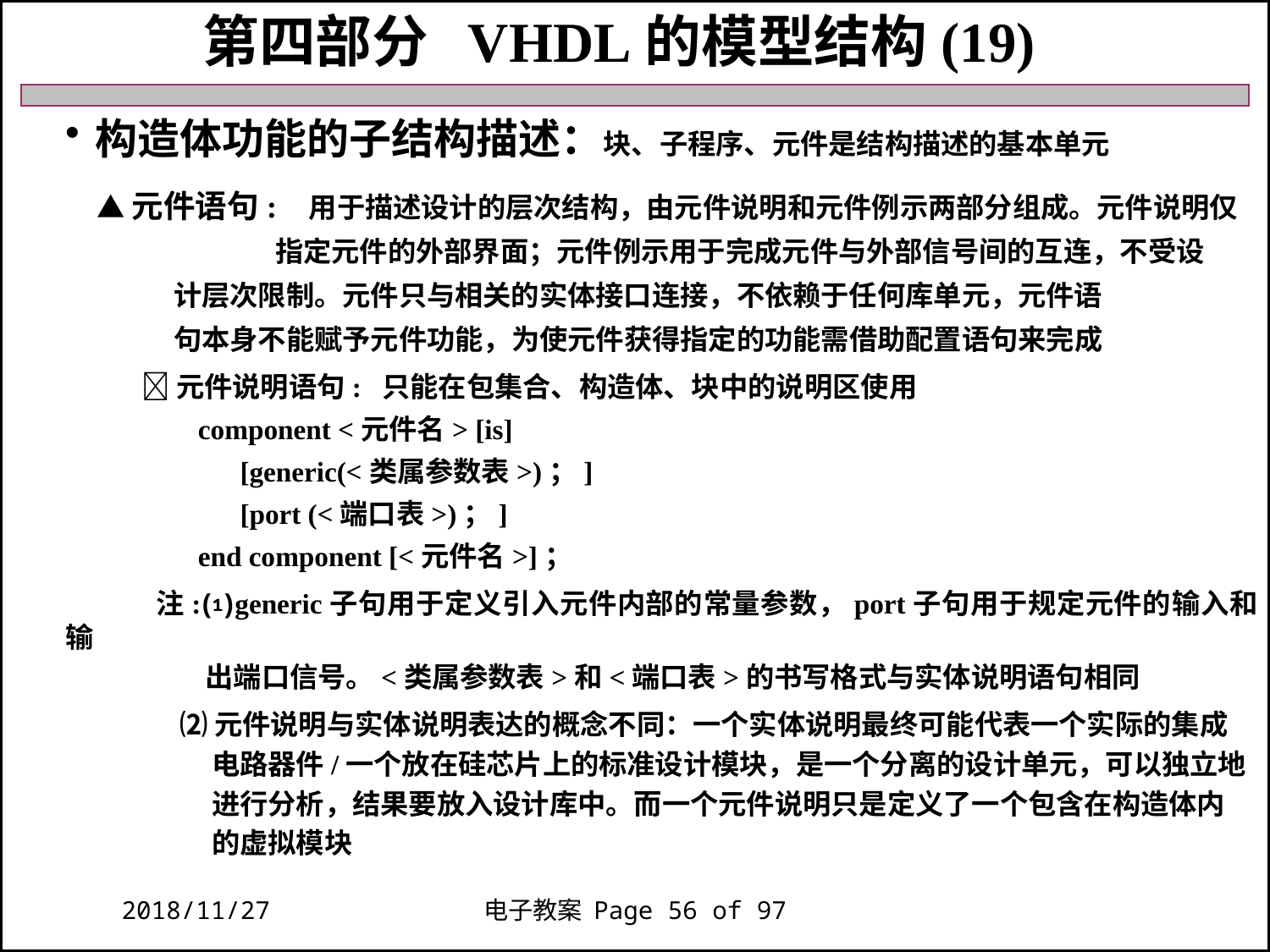

第四部分  VHDL的模型结构(19)

构造体功能的子结构描述：块、子程序、元件是结构描述的基本单元
     ▲元件语句:   用于描述设计的层次结构，由元件说明和元件例示两部分组成。元件说明仅
                                指定元件的外部界面；元件例示用于完成元件与外部信号间的互连，不受设
                计层次限制。元件只与相关的实体接口连接，不依赖于任何库单元，元件语
                句本身不能赋予元件功能，为使元件获得指定的功能需借助配置语句来完成
            •元件说明语句:  只能在包集合、构造体、块中的说明区使用
                   component <元件名> [is]
                         [generic(<类属参数表>)；]
                         [port (<端口表>)；]
                   end component [<元件名>]；
            注:⑴generic子句用于定义引入元件内部的常量参数，port子句用于规定元件的输入和输
                     出端口信号。<类属参数表>和<端口表>的书写格式与实体说明语句相同
                  ⑵元件说明与实体说明表达的概念不同：一个实体说明最终可能代表一个实际的集成
                      电路器件/一个放在硅芯片上的标准设计模块，是一个分离的设计单元，可以独立地
                      进行分析，结果要放入设计库中。而一个元件说明只是定义了一个包含在构造体内
                      的虚拟模块

2018/11/27
电子教案 Page 56 of 97